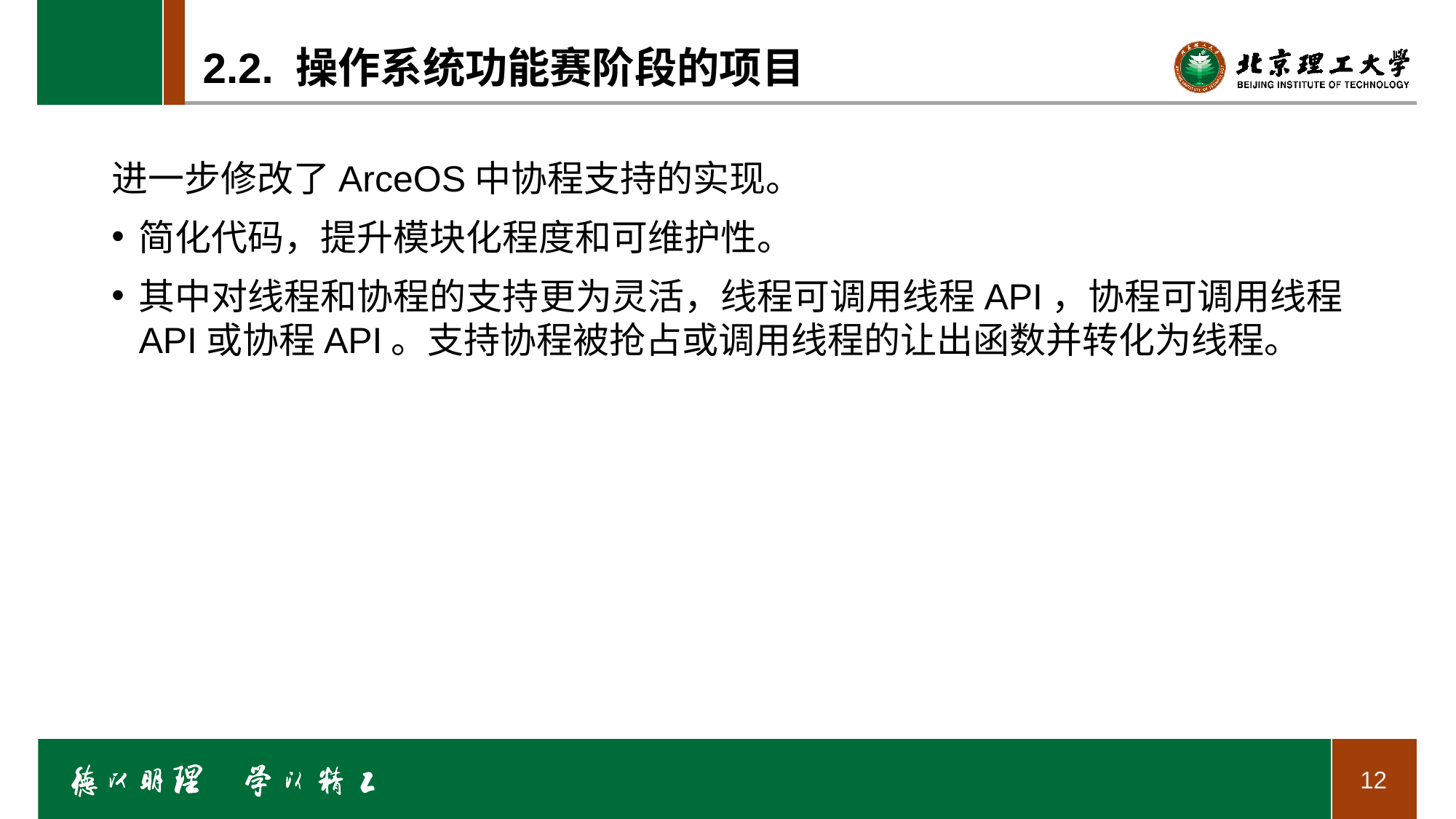

# 2.2. 操作系统功能赛阶段的项目
进一步修改了ArceOS中协程支持的实现。
简化代码，提升模块化程度和可维护性。
其中对线程和协程的支持更为灵活，线程可调用线程API，协程可调用线程API或协程API。支持协程被抢占或调用线程的让出函数并转化为线程。